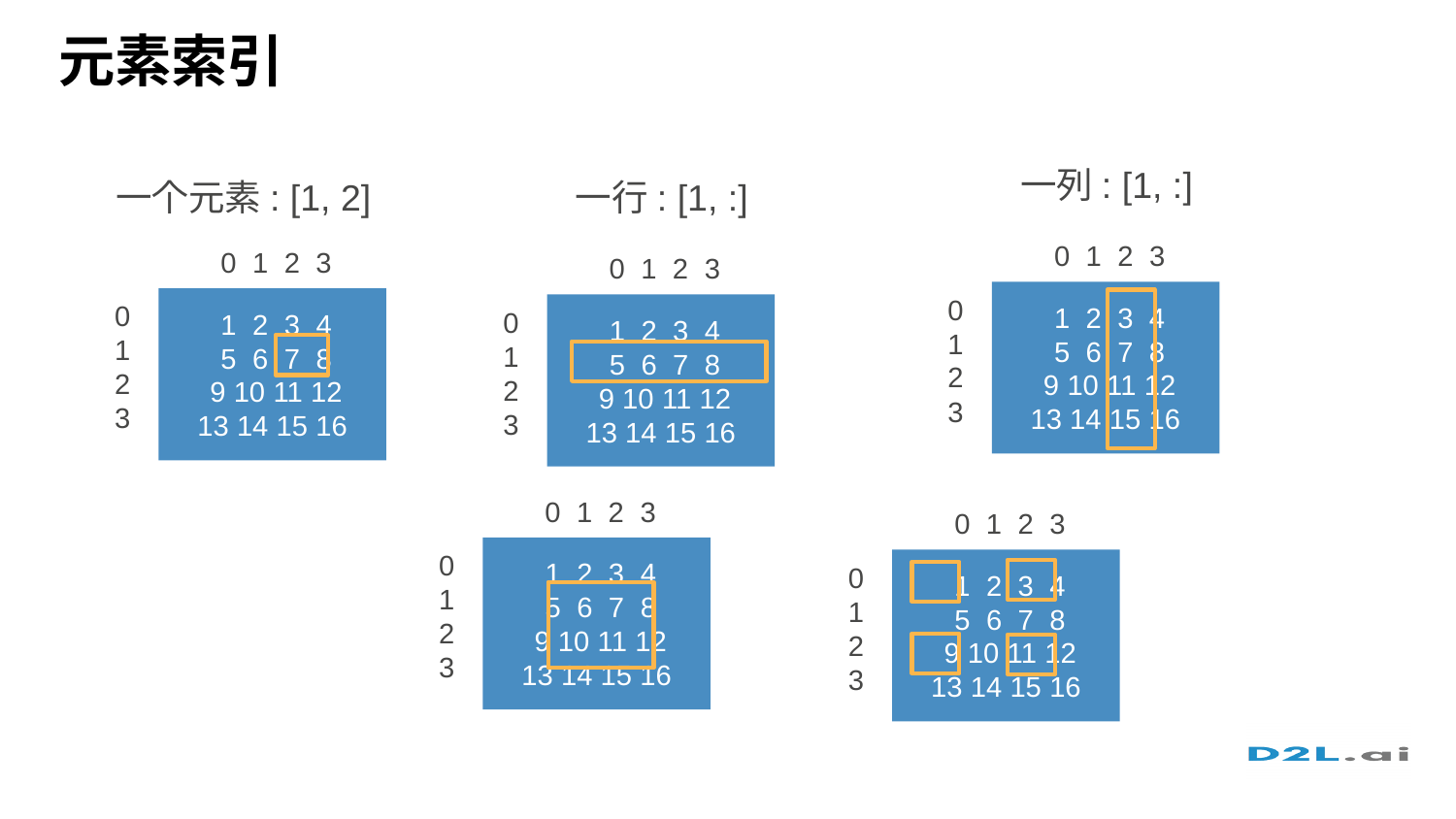

# 元素索引
一列: [1, :]
一个元素: [1, 2]
一行: [1, :]
 0  1  2  3
 1  2  3  4
 5  6  7  8
 9 10 11 12
13 14 15 16
0  1  2  3
 0  1  2  3
 1  2  3  4
 5  6  7  8
 9 10 11 12
13 14 15 16
0  1  2  3
 0  1  2  3
 1  2  3  4
 5  6  7  8
 9 10 11 12
13 14 15 16
0  1  2  3

 0  1  2  3
 1  2  3  4
 5  6  7  8
 9 10 11 12
13 14 15 16
0  1  2  3
 0  1  2  3
 1  2  3  4
 5  6  7  8
 9 10 11 12
13 14 15 16
0  1  2  3